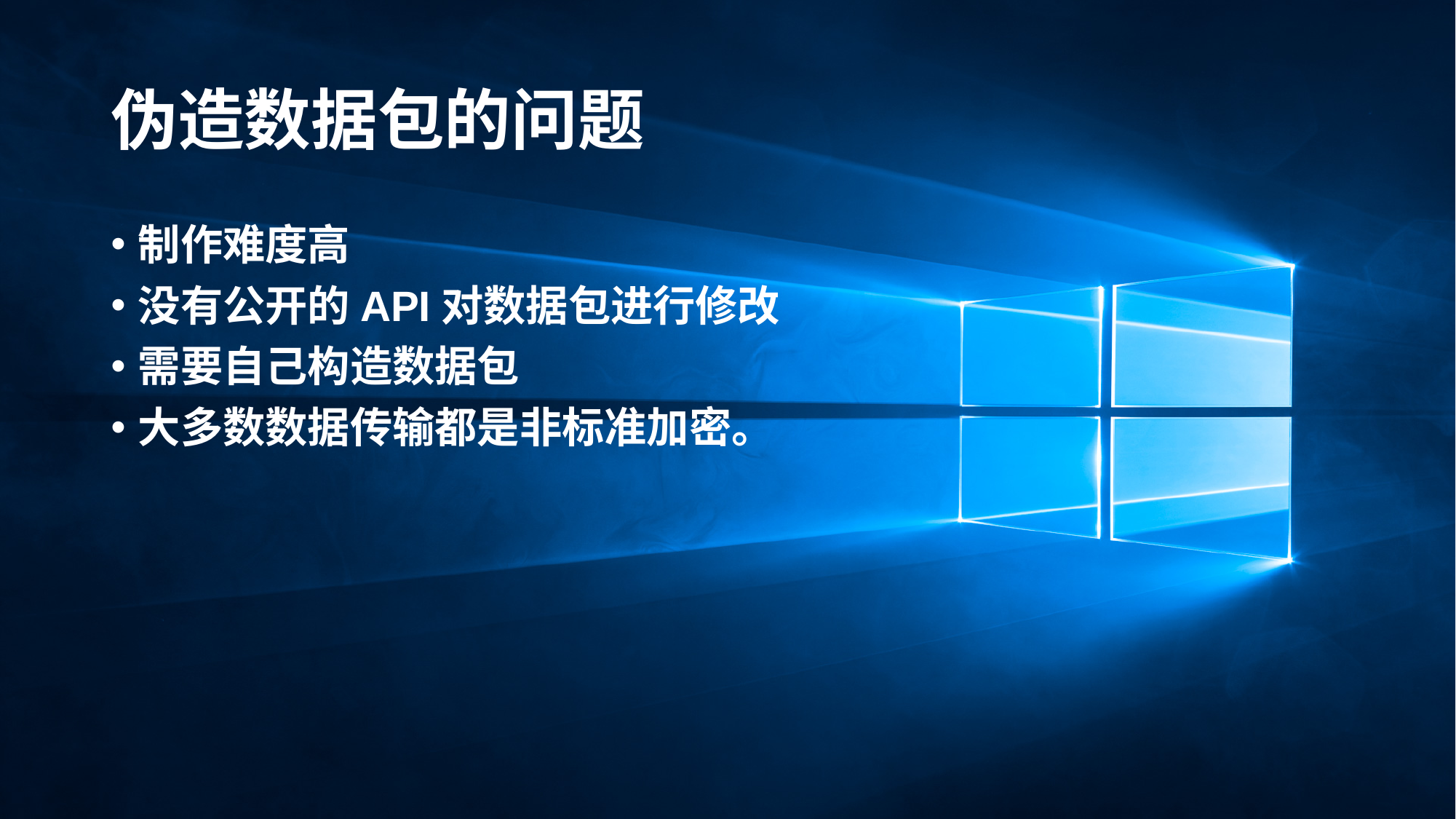

# 伪造数据包的问题
制作难度高
没有公开的API对数据包进行修改
需要自己构造数据包
大多数数据传输都是非标准加密。